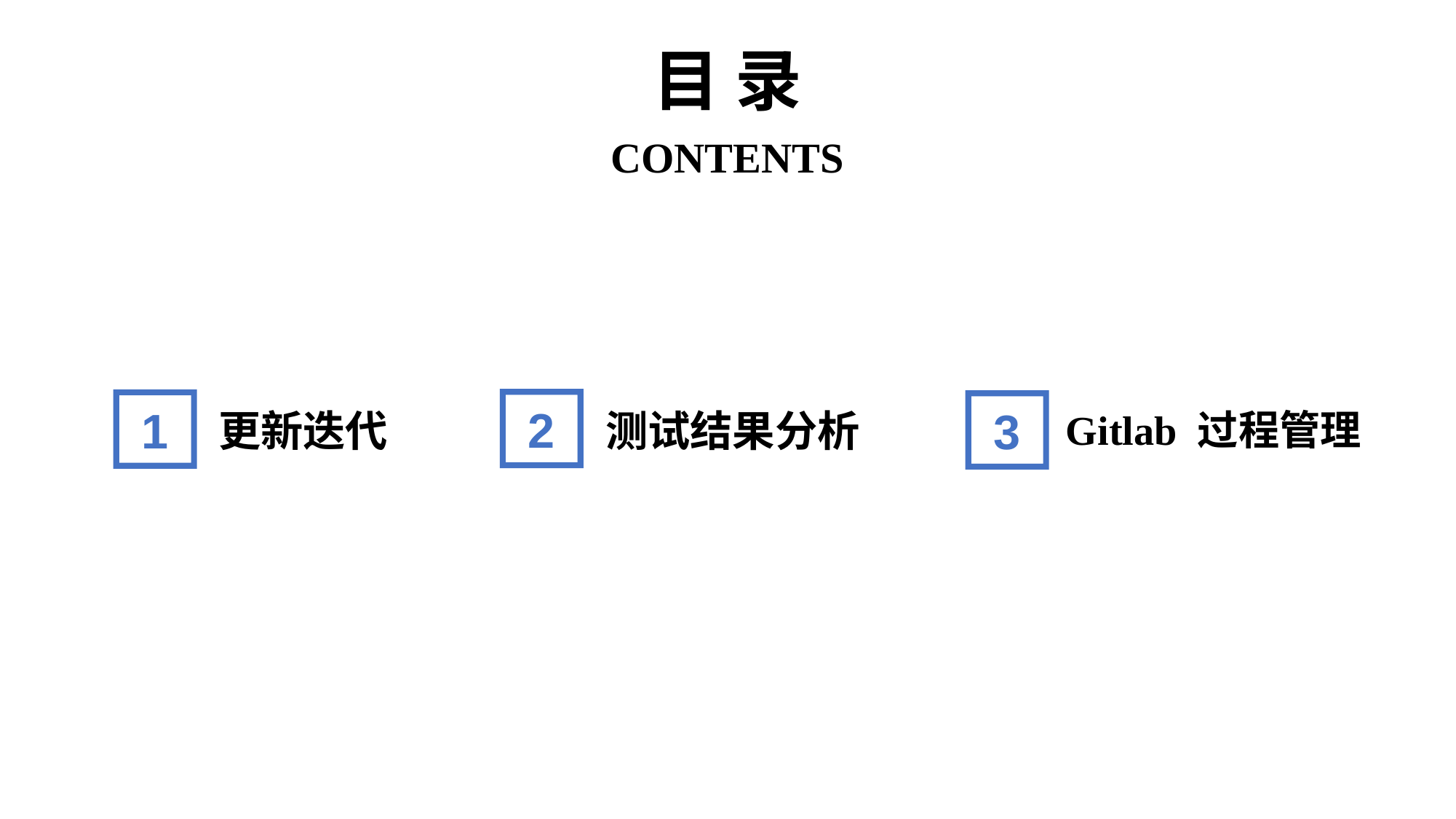

目 录
CONTENTS
2
1
3
更新迭代
测试结果分析
Gitlab 过程管理